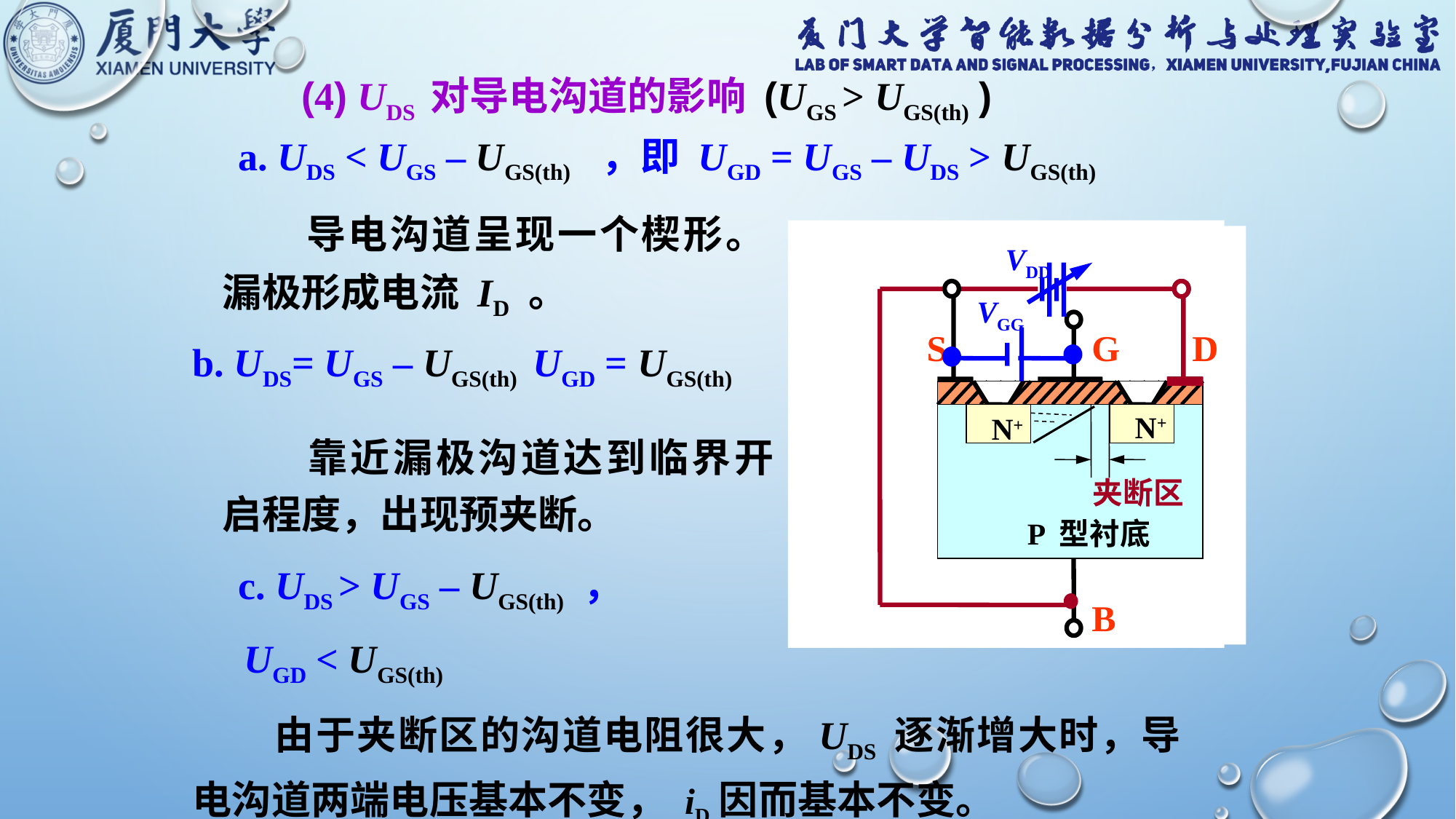

(4) UDS 对导电沟道的影响 (UGS > UGS(th) )
a. UDS < UGS – UGS(th)   ，即 UGD = UGS – UDS > UGS(th)
　　导电沟道呈现一个楔形。漏极形成电流 ID 。

VDD

VGG

S
G
D

N+

N+

P 型衬底

B

VDD

VGG

S
G
D

N+

N+

P 型衬底

B

VDD

VGG

S
G
D

N+

N+

P 型衬底

B

b. UDS= UGS – UGS(th)  UGD = UGS(th)

夹断区
　　靠近漏极沟道达到临界开启程度，出现预夹断。
c. UDS > UGS – UGS(th) ，
 UGD < UGS(th)
　　由于夹断区的沟道电阻很大，UDS 逐渐增大时，导电沟道两端电压基本不变， iD因而基本不变。
290